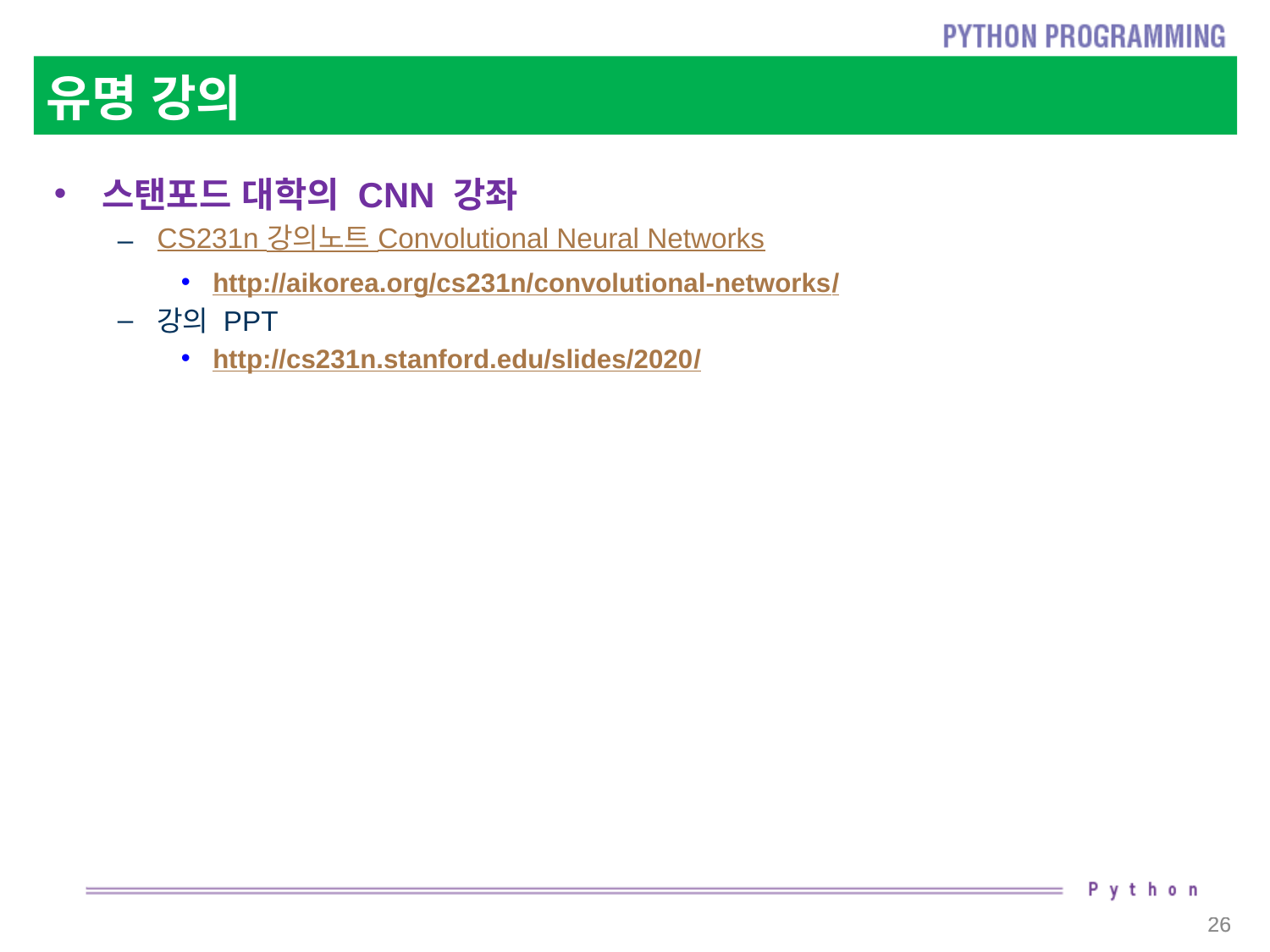

# 유명 강의
스탠포드 대학의 CNN 강좌
CS231n 강의노트 Convolutional Neural Networks
http://aikorea.org/cs231n/convolutional-networks/
강의 PPT
http://cs231n.stanford.edu/slides/2020/

26